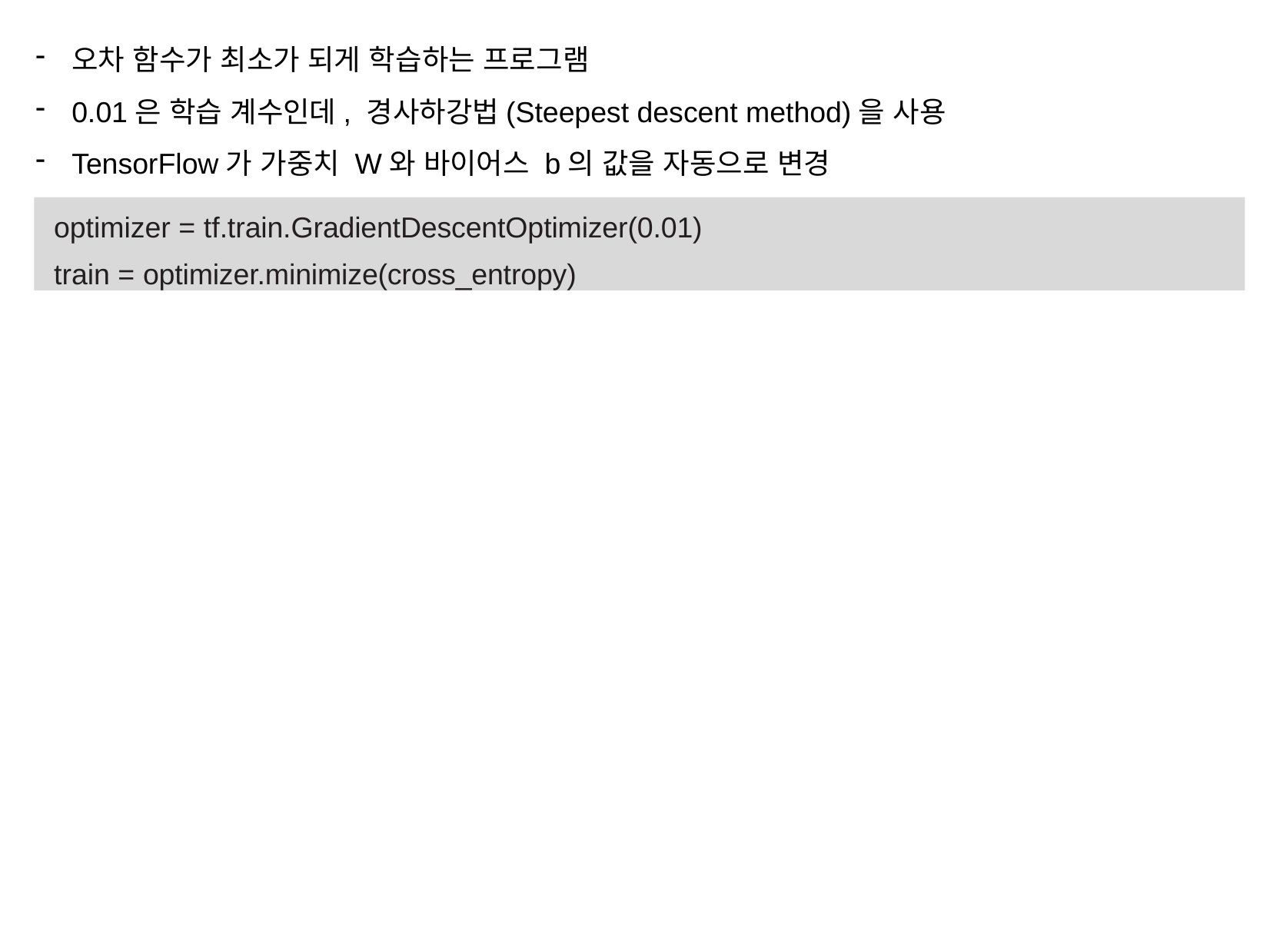

오차 함수가 최소가 되게 학습하는 프로그램
0.01은 학습 계수인데, 경사하강법(Steepest descent method)을 사용
TensorFlow가 가중치 W와 바이어스 b의 값을 자동으로 변경
optimizer = tf.train.GradientDescentOptimizer(0.01)
train = optimizer.minimize(cross_entropy)